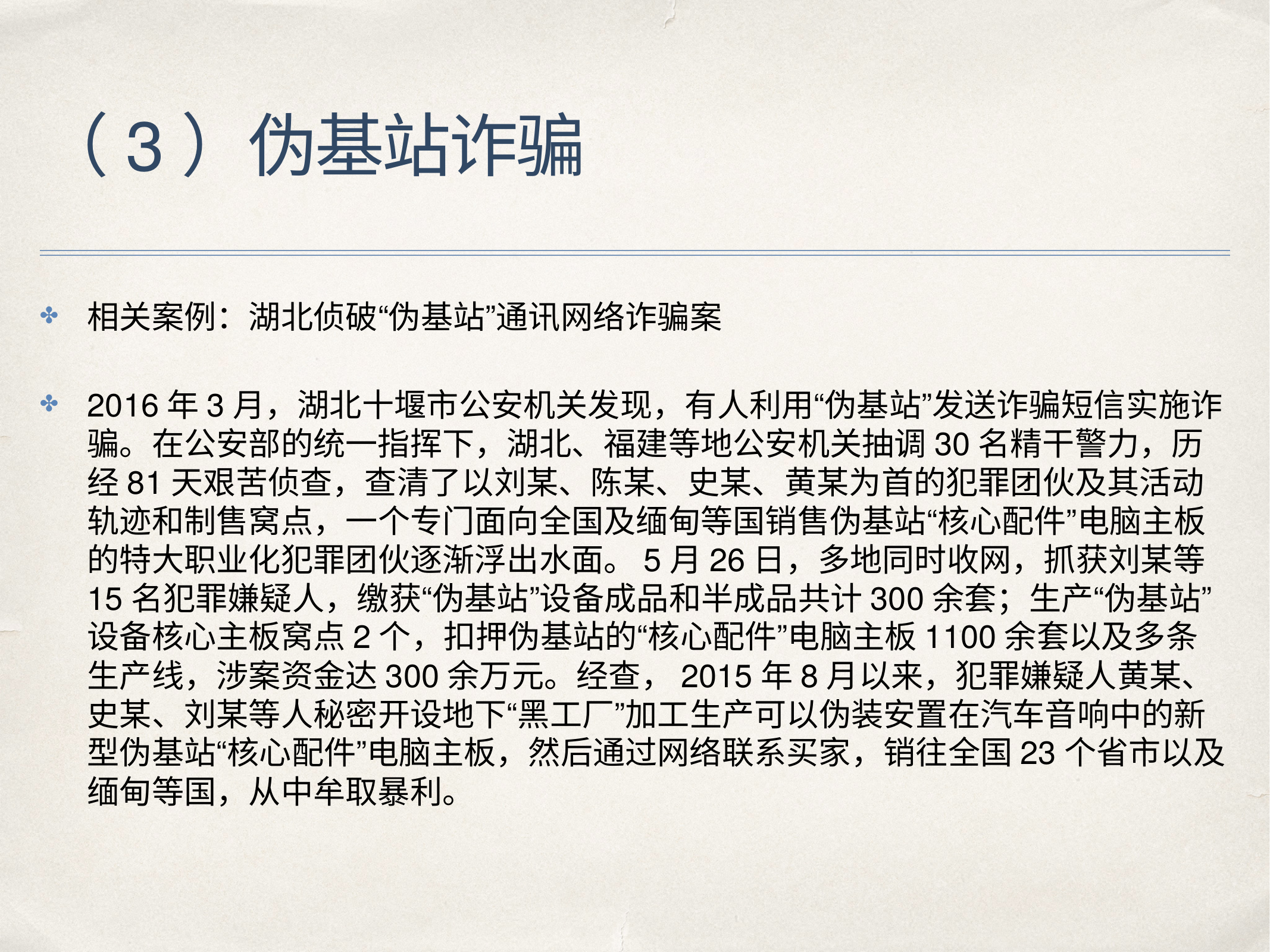

18
# （3）伪基站诈骗
相关案例：湖北侦破“伪基站”通讯网络诈骗案
2016年3月，湖北十堰市公安机关发现，有人利用“伪基站”发送诈骗短信实施诈骗。在公安部的统一指挥下，湖北、福建等地公安机关抽调30名精干警力，历经81天艰苦侦查，查清了以刘某、陈某、史某、黄某为首的犯罪团伙及其活动轨迹和制售窝点，一个专门面向全国及缅甸等国销售伪基站“核心配件”电脑主板的特大职业化犯罪团伙逐渐浮出水面。5月26日，多地同时收网，抓获刘某等15名犯罪嫌疑人，缴获“伪基站”设备成品和半成品共计300余套；生产“伪基站”设备核心主板窝点2个，扣押伪基站的“核心配件”电脑主板1100余套以及多条生产线，涉案资金达300余万元。经查，2015年8月以来，犯罪嫌疑人黄某、史某、刘某等人秘密开设地下“黑工厂”加工生产可以伪装安置在汽车音响中的新型伪基站“核心配件”电脑主板，然后通过网络联系买家，销往全国23个省市以及缅甸等国，从中牟取暴利。